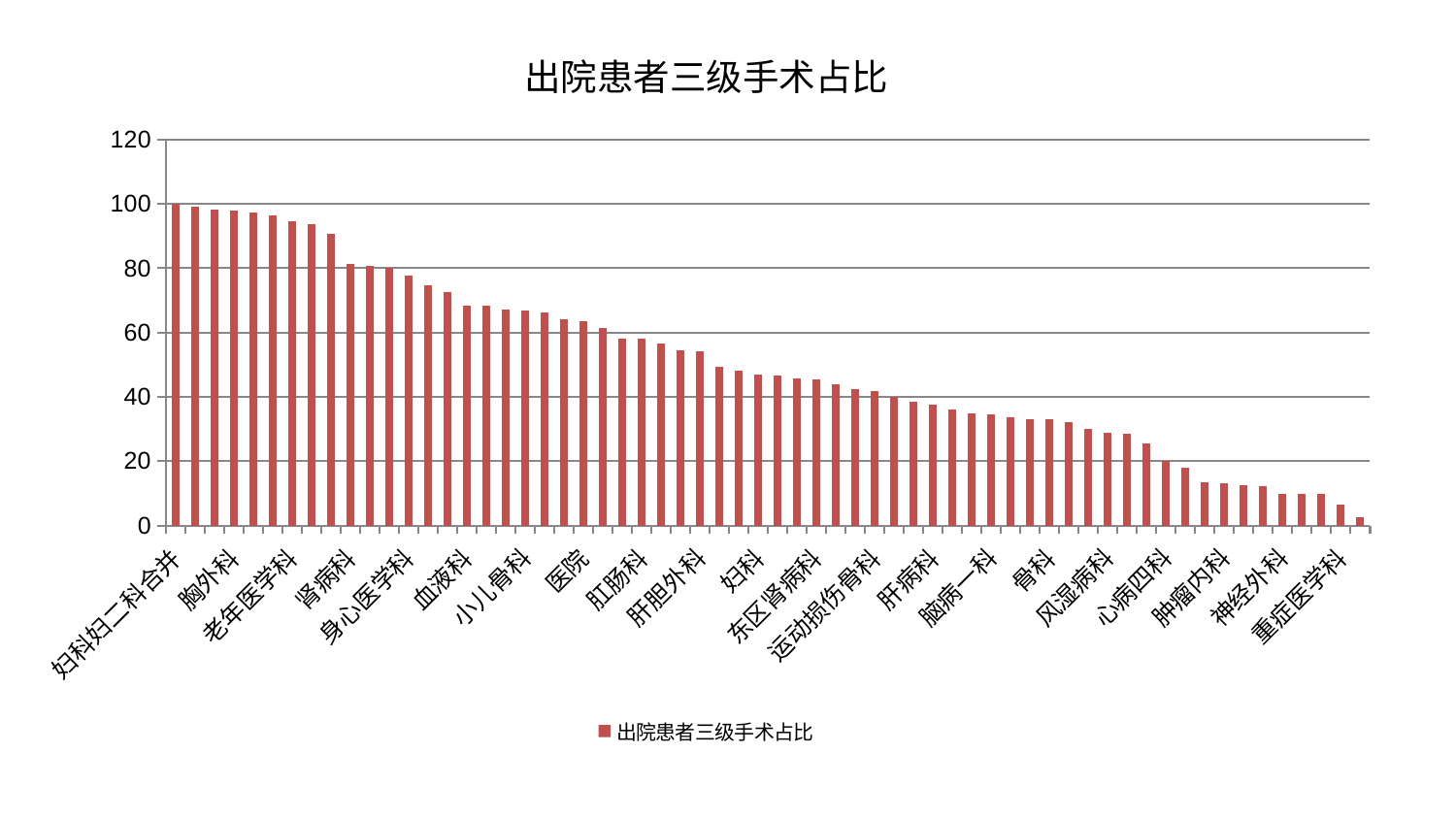

### Chart: 出院患者三级手术占比

| Category | 出院患者三级手术占比 |
|---|---|
| 妇科妇二科合并 | 100.0 |
| 微创骨科 | 99.21661881890145 |
| 显微骨科 | 98.25459250575051 |
| 胸外科 | 97.91119699946985 |
| 神经内科 | 97.22620945174954 |
| 创伤骨科 | 96.49705826616811 |
| 老年医学科 | 94.51045720467171 |
| 心病三科 | 93.81641237089708 |
| 眼科 | 90.58176751685545 |
| 肾病科 | 81.45497339556972 |
| 西区重症医学科 | 80.73735222161392 |
| 消化内科 | 80.2286312392329 |
| 身心医学科 | 77.82119323773209 |
| 脊柱骨科 | 74.64661067950694 |
| 口腔科 | 72.47610815660373 |
| 血液科 | 68.49966596233996 |
| 心血管内科 | 68.32023820702715 |
| 普通外科 | 67.1437132066547 |
| 小儿骨科 | 66.88043258051049 |
| 东区重症医学科 | 66.28997885663965 |
| 儿科 | 64.11107320596851 |
| 医院 | 63.60771429614784 |
| 康复科 | 61.29866955931146 |
| 治未病中心 | 58.09713434298021 |
| 肛肠科 | 58.03815668946565 |
| 皮肤科 | 56.661930900862686 |
| 耳鼻喉科 | 54.55272881406718 |
| 肝胆外科 | 54.166664873909724 |
| 泌尿外科 | 49.44578862723204 |
| 推拿科 | 48.18399316827309 |
| 妇科 | 46.93982823725875 |
| 呼吸内科 | 46.517676528918166 |
| 脑病二科 | 45.856027856461225 |
| 东区肾病科 | 45.29232735522906 |
| 中医外治中心 | 43.87363407054839 |
| 脾胃病科 | 42.47994925187241 |
| 运动损伤骨科 | 41.742838265714624 |
| 脑病三科 | 39.97988733599872 |
| 周围血管科 | 38.6192840213388 |
| 肝病科 | 37.58512711873278 |
| 针灸科 | 36.16657004279807 |
| 脾胃科消化科合并 | 34.78655654254433 |
| 脑病一科 | 34.62878472678226 |
| 内分泌科 | 33.66380464435486 |
| 肾脏内科 | 33.09789465711142 |
| 骨科 | 33.0241817183002 |
| 产科 | 32.26921201383819 |
| 美容皮肤科 | 30.132384011438113 |
| 风湿病科 | 28.80163072630145 |
| 心病一科 | 28.431144664364755 |
| 小儿推拿科 | 25.407915059863644 |
| 心病四科 | 20.037247464458407 |
| 男科 | 17.947429105445753 |
| 关节骨科 | 13.519598513573985 |
| 肿瘤内科 | 13.21304701835902 |
| 综合内科 | 12.398724309225232 |
| 乳腺甲状腺外科 | 12.280434626332061 |
| 神经外科 | 9.90306869643647 |
| 妇二科 | 9.898030049938862 |
| 心病二科 | 9.735618052337902 |
| 重症医学科 | 6.593410731415042 |
| 中医经典科 | 2.624052111161327 |
10